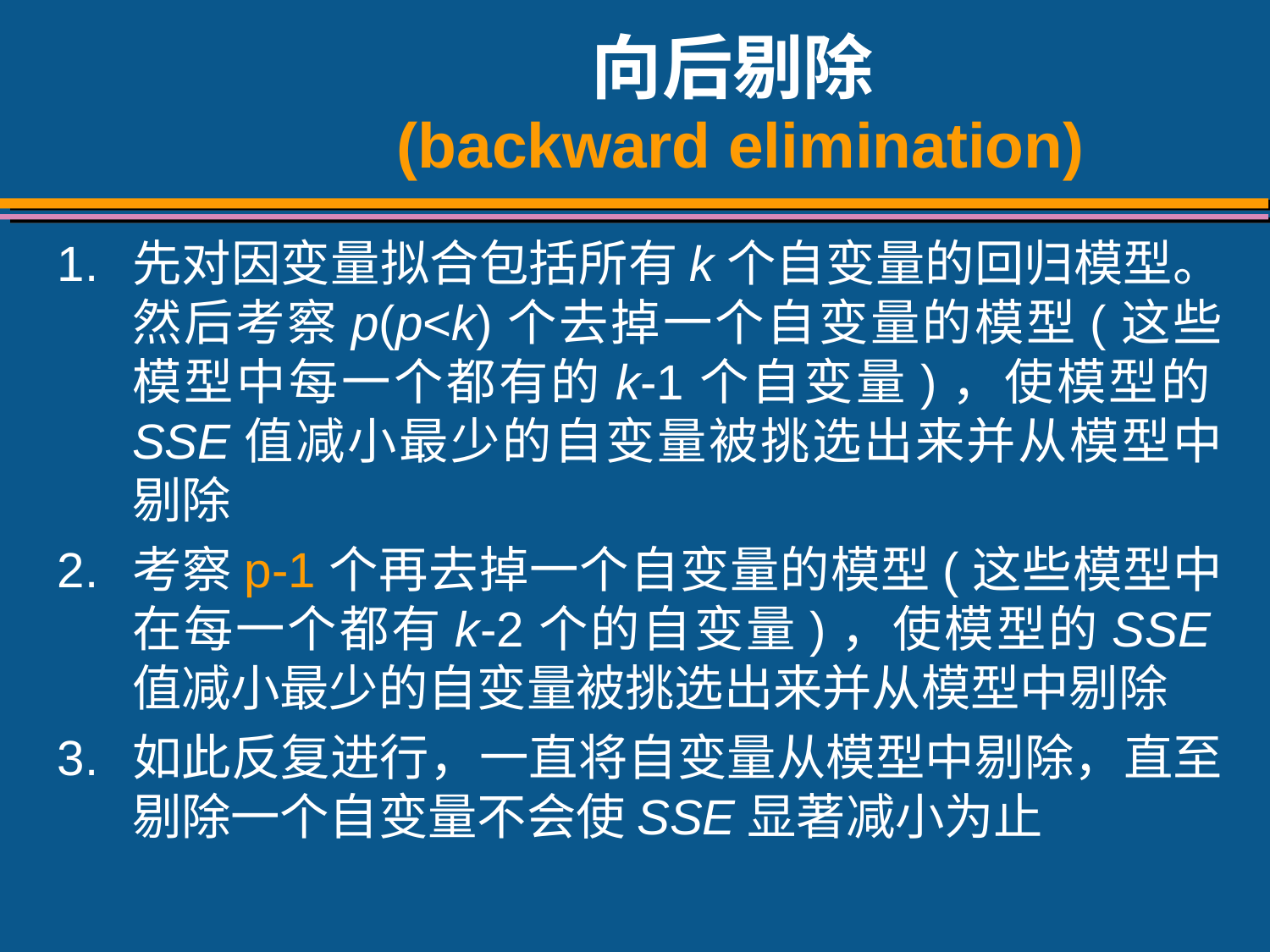

# 向后剔除 (backward elimination)
先对因变量拟合包括所有k个自变量的回归模型。然后考察p(p<k)个去掉一个自变量的模型(这些模型中每一个都有的k-1个自变量)，使模型的SSE值减小最少的自变量被挑选出来并从模型中剔除
考察p-1个再去掉一个自变量的模型(这些模型中在每一个都有k-2个的自变量)，使模型的SSE值减小最少的自变量被挑选出来并从模型中剔除
如此反复进行，一直将自变量从模型中剔除，直至剔除一个自变量不会使SSE显著减小为止